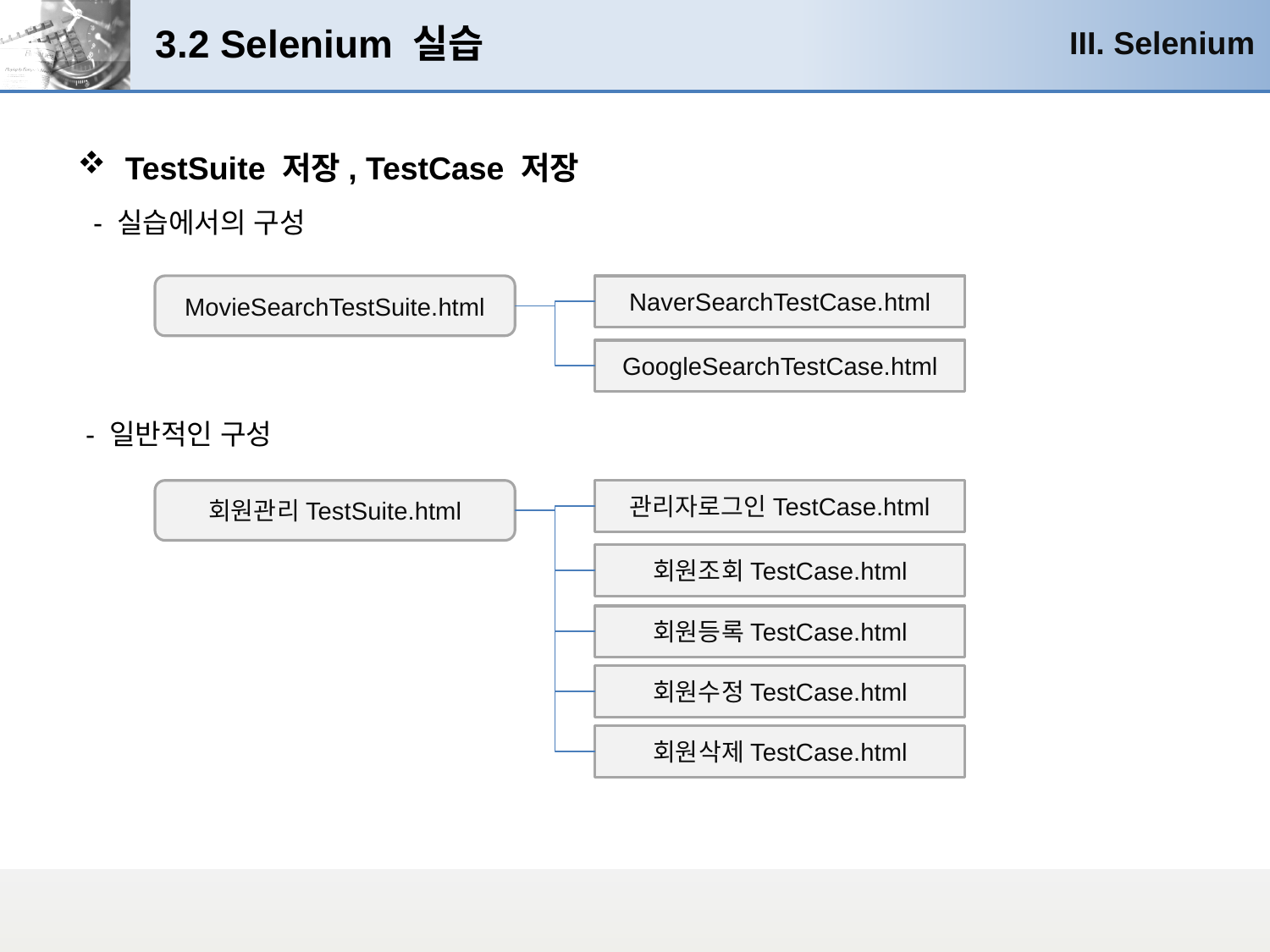

# 3.2 Selenium 실습
III. Selenium
TestSuite 저장, TestCase 저장
  - 실습에서의 구성

 - 일반적인 구성

MovieSearchTestSuite.html
NaverSearchTestCase.html
GoogleSearchTestCase.html
회원관리TestSuite.html
관리자로그인TestCase.html
회원조회TestCase.html
회원등록TestCase.html
회원수정TestCase.html
회원삭제TestCase.html